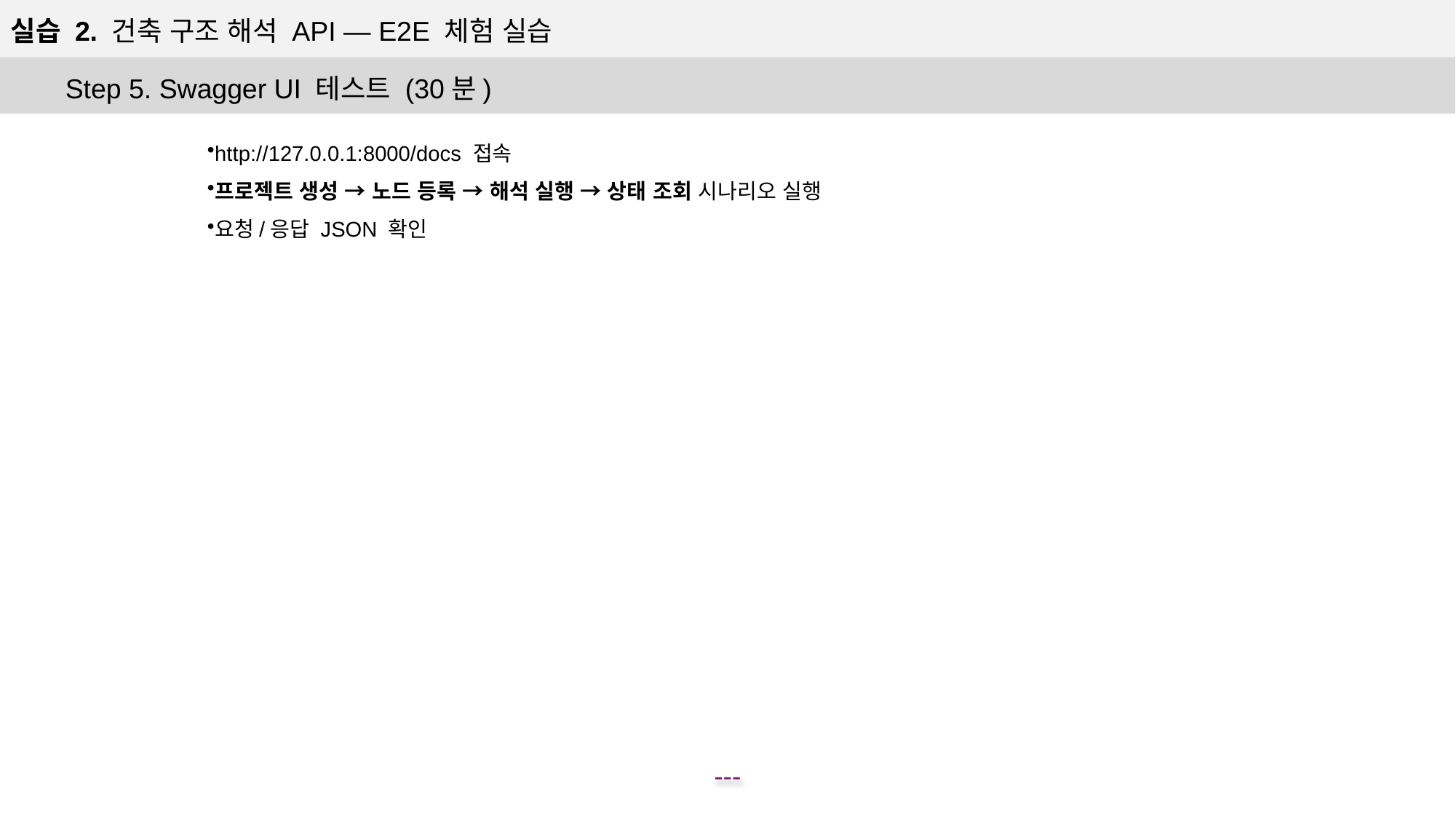

실습 2. 건축 구조 해석 API — E2E 체험 실습
Step 5. Swagger UI 테스트 (30분)
http://127.0.0.1:8000/docs 접속
프로젝트 생성 → 노드 등록 → 해석 실행 → 상태 조회 시나리오 실행
요청/응답 JSON 확인
---